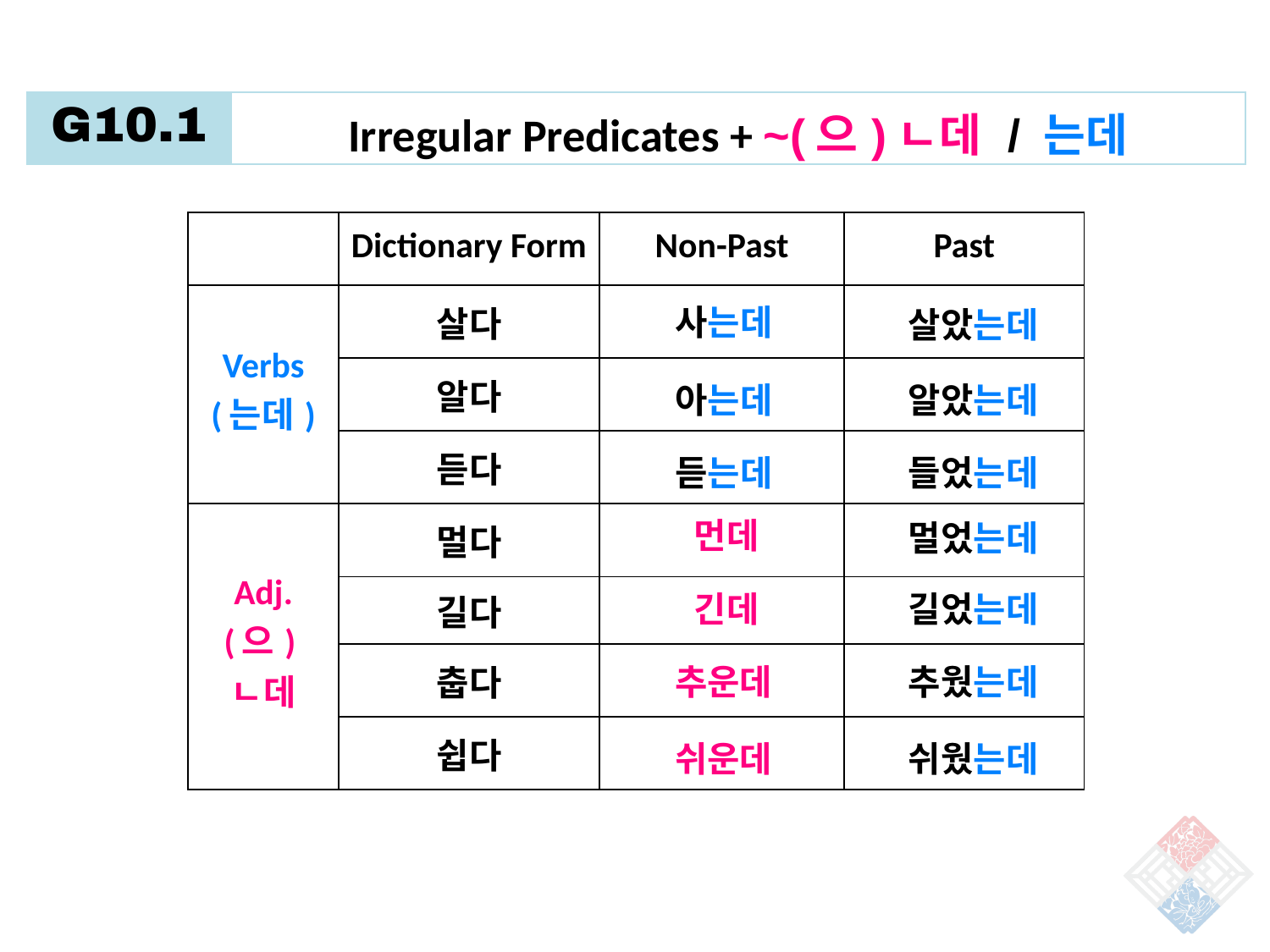

| G10.1 | Irregular Predicates + ~(으)ㄴ데 / 는데 |
| --- | --- |
|  | Dictionary Form | Non-Past | Past |
| --- | --- | --- | --- |
| Verbs (는데) | 살다 |  |  |
|  | 알다 |  |  |
|  | 듣다 |  |  |
| Adj. (으)ㄴ데 | 멀다 |  |  |
|  | 길다 |  |  |
|  | 춥다 |  |  |
|  | 쉽다 |  |  |
사는데
살았는데
아는데
알았는데
듣는데
들었는데
먼데
멀었는데
긴데
길었는데
추운데
추웠는데
쉬운데
쉬웠는데